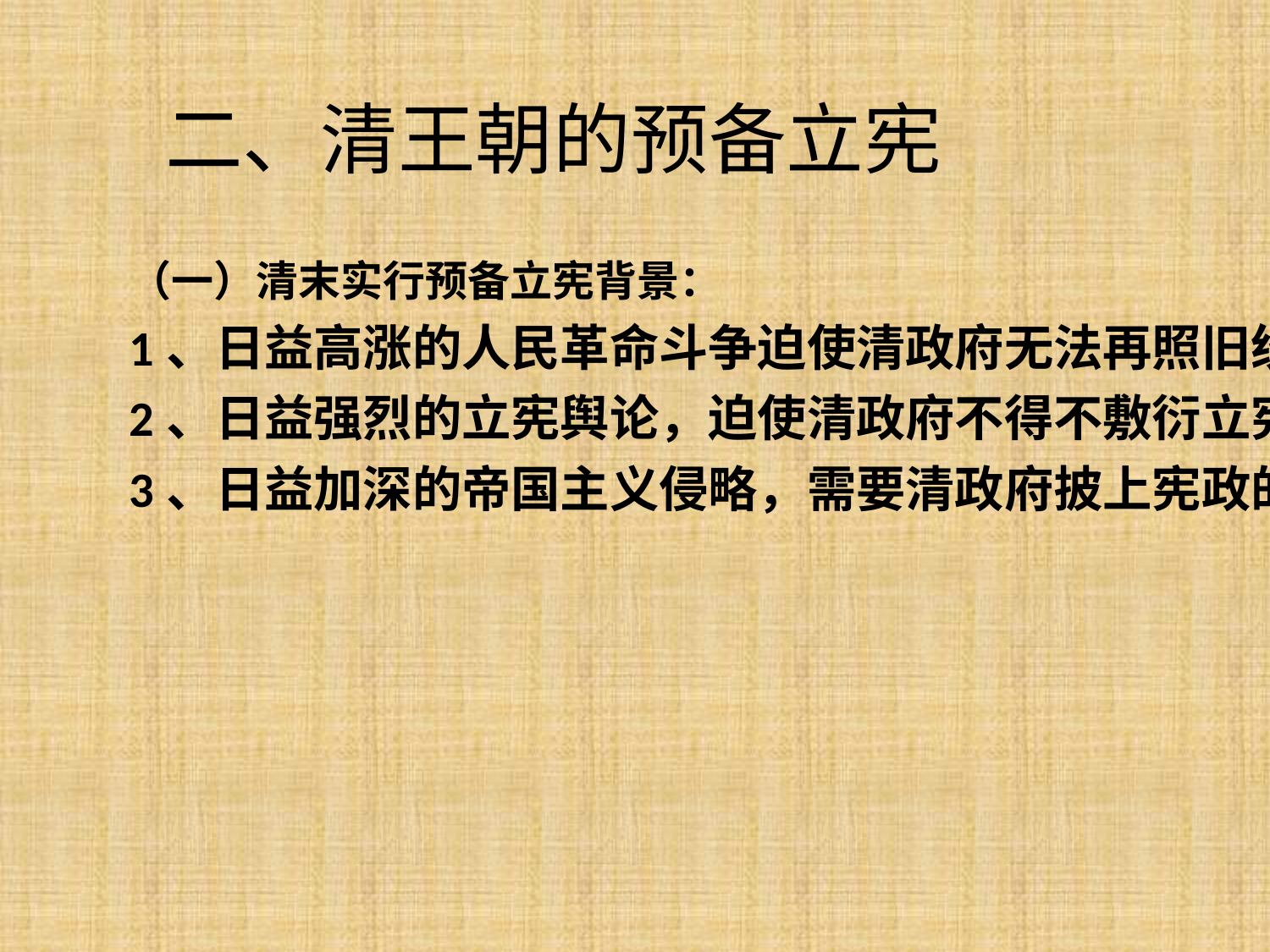

# 二、清王朝的预备立宪
（一）清末实行预备立宪背景：
1、日益高涨的人民革命斗争迫使清政府无法再照旧统治下去；
2、日益强烈的立宪舆论，迫使清政府不得不敷衍立宪的要求；
3、日益加深的帝国主义侵略，需要清政府披上宪政的外衣。